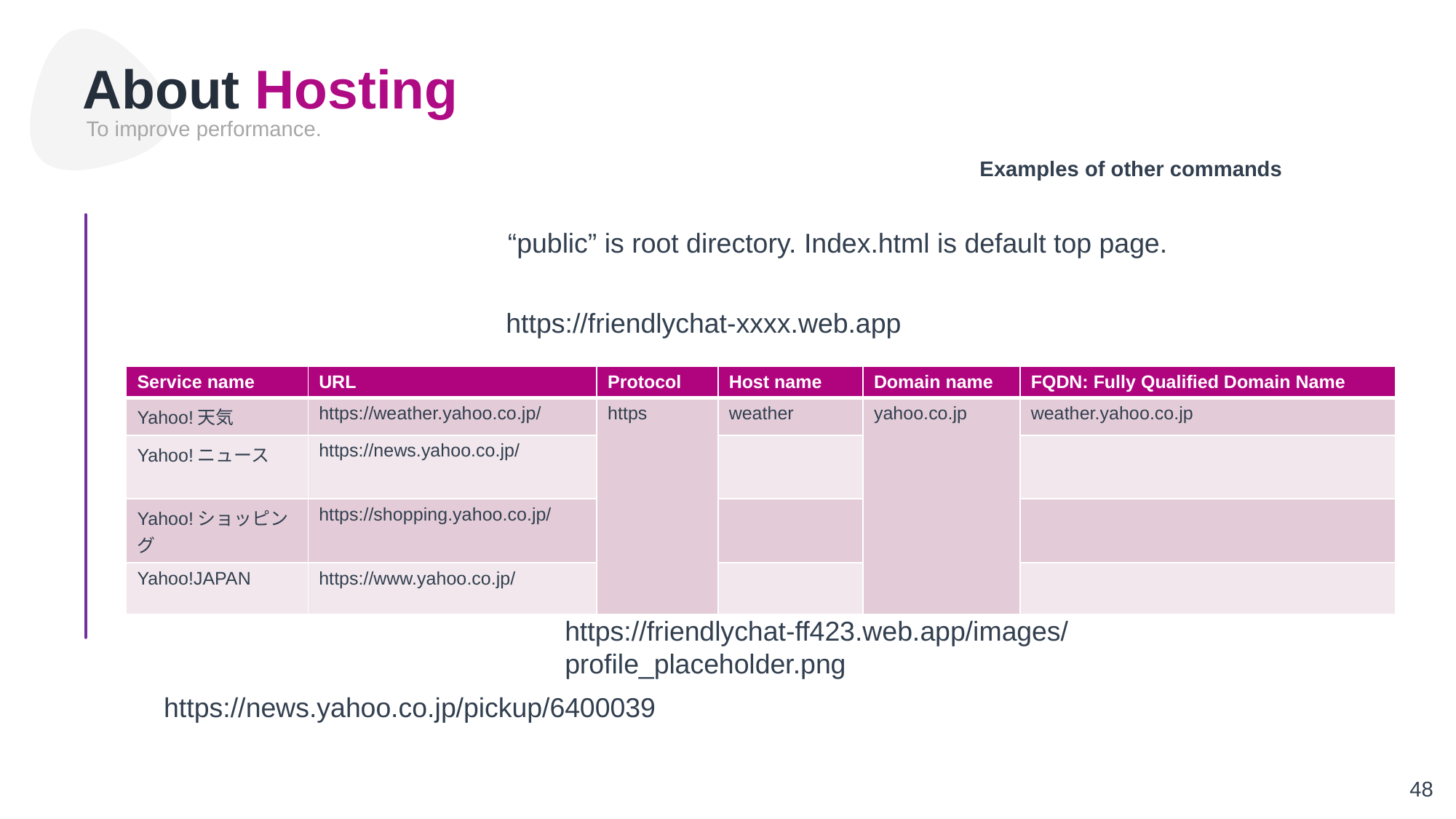

About Hosting
To improve performance.
Examples of other commands
“public” is root directory. Index.html is default top page.
https://friendlychat-xxxx.web.app
| Service name | URL | Protocol | Host name | Domain name | FQDN: Fully Qualified Domain Name |
| --- | --- | --- | --- | --- | --- |
| Yahoo!天気 | https://weather.yahoo.co.jp/ | https | weather | yahoo.co.jp | weather.yahoo.co.jp |
| Yahoo!ニュース | https://news.yahoo.co.jp/ |  |  |  |  |
| Yahoo!ショッピング | https://shopping.yahoo.co.jp/ |  |  |  |  |
| Yahoo!JAPAN | https://www.yahoo.co.jp/ |  |  |  |  |
https://friendlychat-ff423.web.app/images/profile_placeholder.png
https://news.yahoo.co.jp/pickup/6400039
48